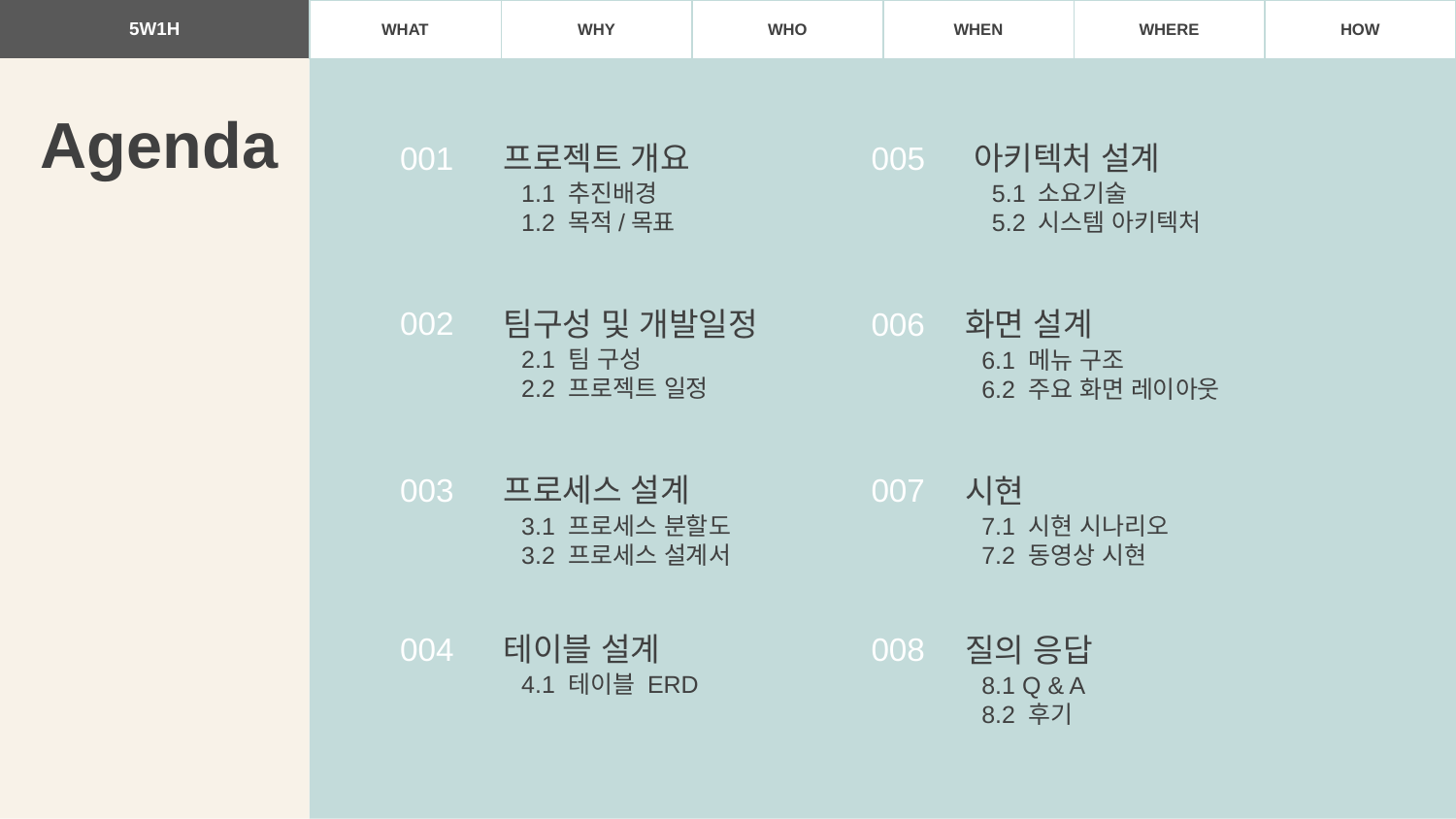

| 5W1H | WHAT | WHY | WHO | WHEN | WHERE | HOW |
| --- | --- | --- | --- | --- | --- | --- |
Agenda
001
프로젝트 개요
1.1 추진배경
1.2 목적/목표
005
아키텍처 설계
5.1 소요기술
5.2 시스템 아키텍처
002
팀구성 및 개발일정
2.1 팀 구성
2.2 프로젝트 일정
006
화면 설계
6.1 메뉴 구조
6.2 주요 화면 레이아웃
003
프로세스 설계
3.1 프로세스 분할도
3.2 프로세스 설계서
007
시현
7.1 시현 시나리오
7.2 동영상 시현
004
테이블 설계
4.1 테이블 ERD
008
질의 응답
8.1 Q & A
8.2 후기